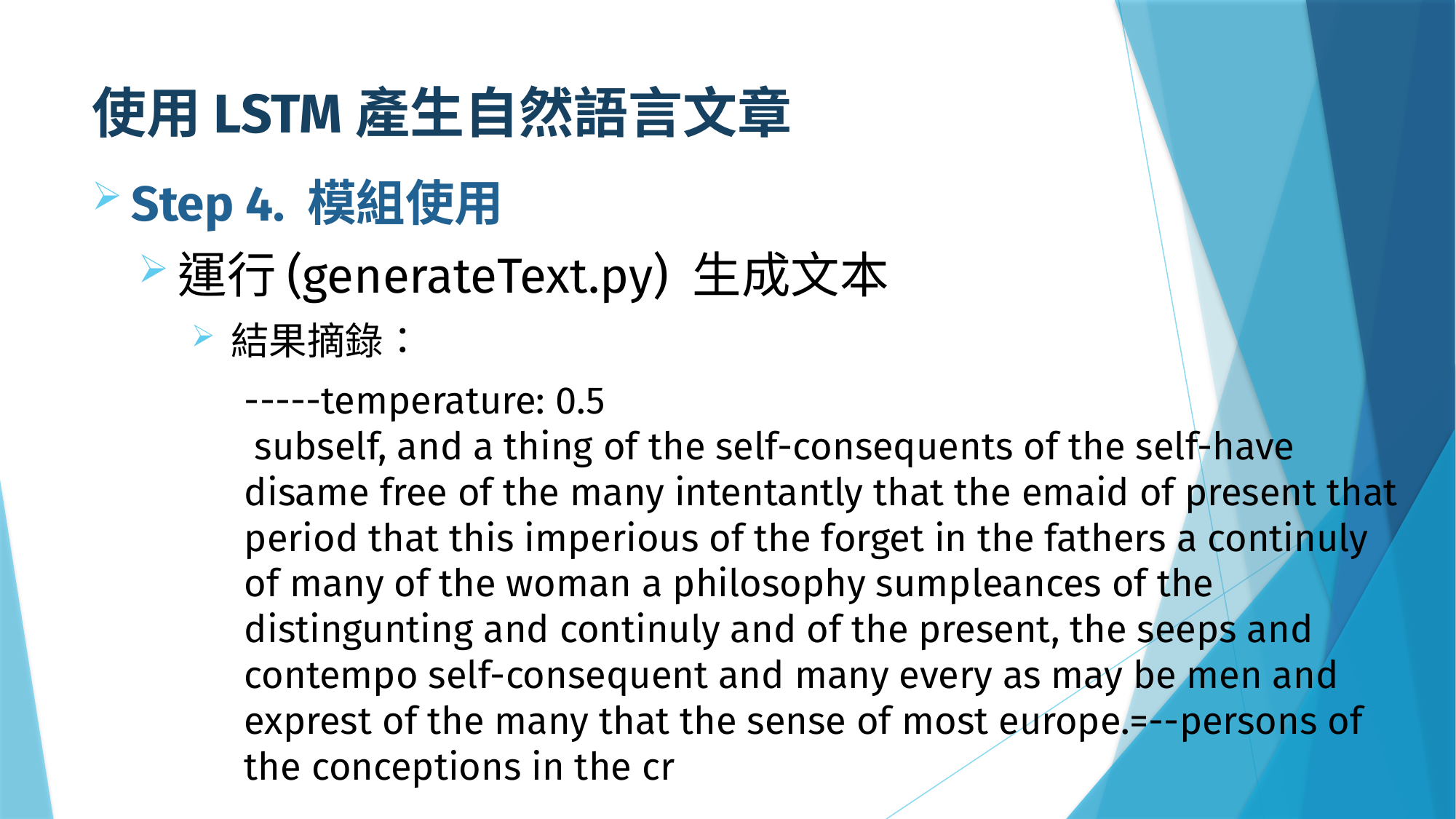

# 使用LSTM產生自然語言文章
Step 4. 模組使用
運行(generateText.py) 生成文本
結果摘錄：
-----temperature: 0.5
 subself, and a thing of the self-consequents of the self-have disame free of the many intentantly that the emaid of present that period that this imperious of the forget in the fathers a continuly of many of the woman a philosophy sumpleances of the distingunting and continuly and of the present, the seeps and contempo self-consequent and many every as may be men and exprest of the many that the sense of most europe.=--persons of the conceptions in the cr